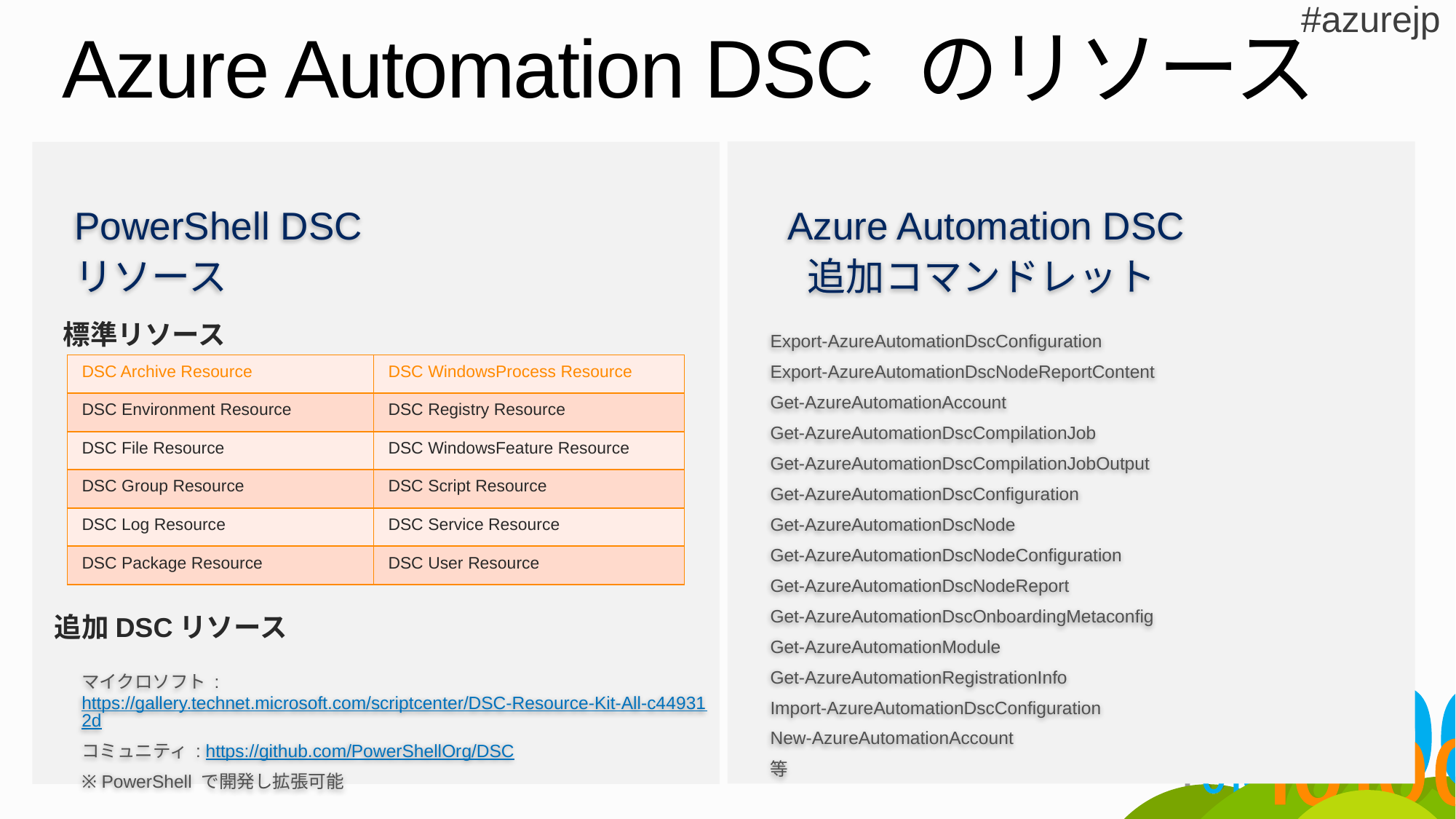

# Azure Automation DSC のリソース

PowerShell DSC
リソース
Azure Automation DSC  追加コマンドレット
Export-AzureAutomationDscConfiguration
Export-AzureAutomationDscNodeReportContent
Get-AzureAutomationAccount
Get-AzureAutomationDscCompilationJob
Get-AzureAutomationDscCompilationJobOutput
Get-AzureAutomationDscConfiguration
Get-AzureAutomationDscNode
Get-AzureAutomationDscNodeConfiguration
Get-AzureAutomationDscNodeReport
Get-AzureAutomationDscOnboardingMetaconfig
Get-AzureAutomationModule
Get-AzureAutomationRegistrationInfo
Import-AzureAutomationDscConfiguration
New-AzureAutomationAccount
等
標準リソース
| DSC Archive Resource | DSC WindowsProcess Resource |
| --- | --- |
| DSC Environment Resource | DSC Registry Resource |
| DSC File Resource | DSC WindowsFeature Resource |
| DSC Group Resource | DSC Script Resource |
| DSC Log Resource | DSC Service Resource |
| DSC Package Resource | DSC User Resource |
追加DSCリソース
マイクロソフト : https://gallery.technet.microsoft.com/scriptcenter/DSC-Resource-Kit-All-c449312d
コミュニティ : https://github.com/PowerShellOrg/DSC
※ PowerShell で開発し拡張可能